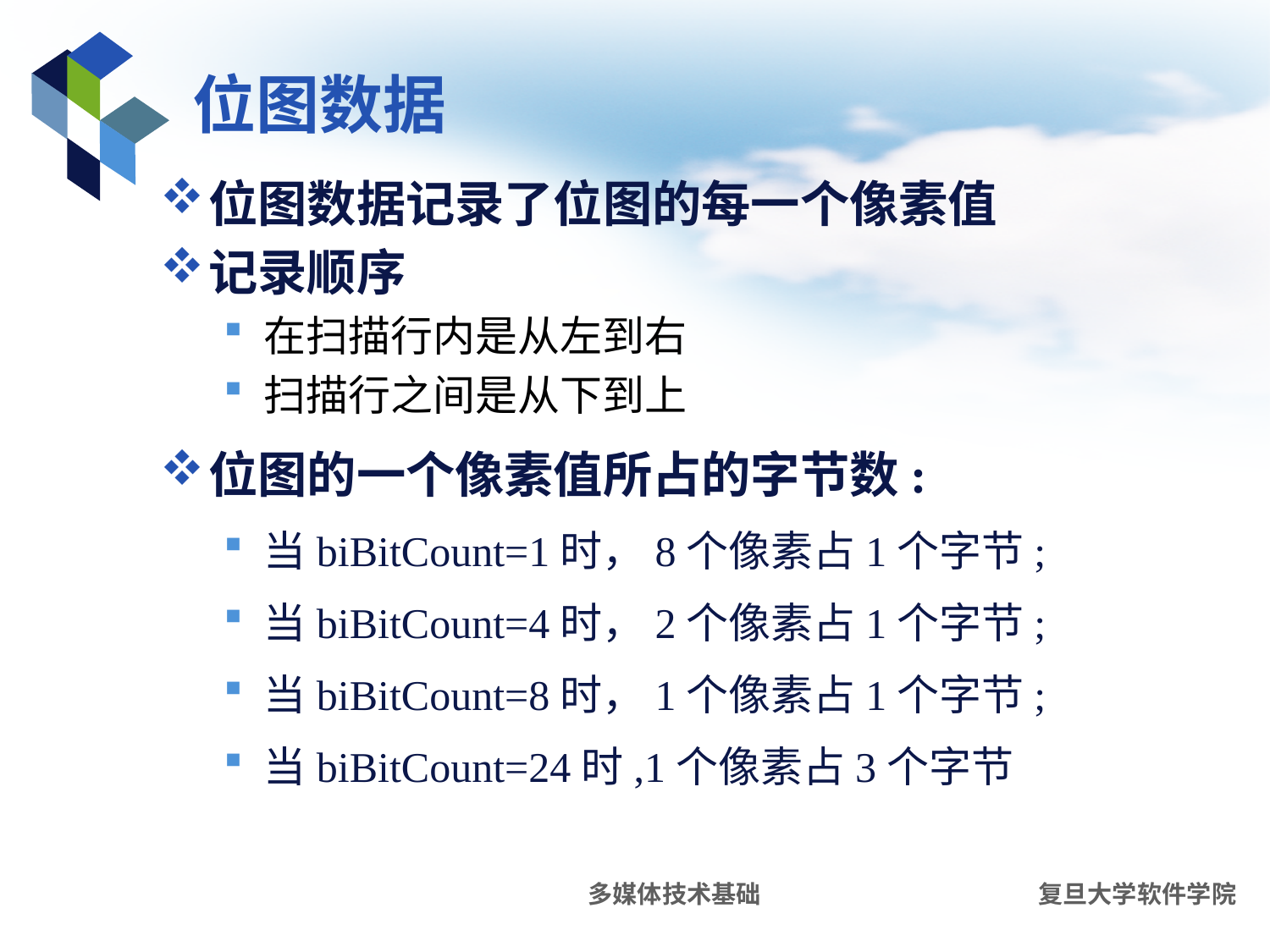

# 位图数据
位图数据记录了位图的每一个像素值
记录顺序
在扫描行内是从左到右
扫描行之间是从下到上
位图的一个像素值所占的字节数:
当biBitCount=1时，8个像素占1个字节;
当biBitCount=4时，2个像素占1个字节;
当biBitCount=8时，1个像素占1个字节;
当biBitCount=24时,1个像素占3个字节
多媒体技术基础